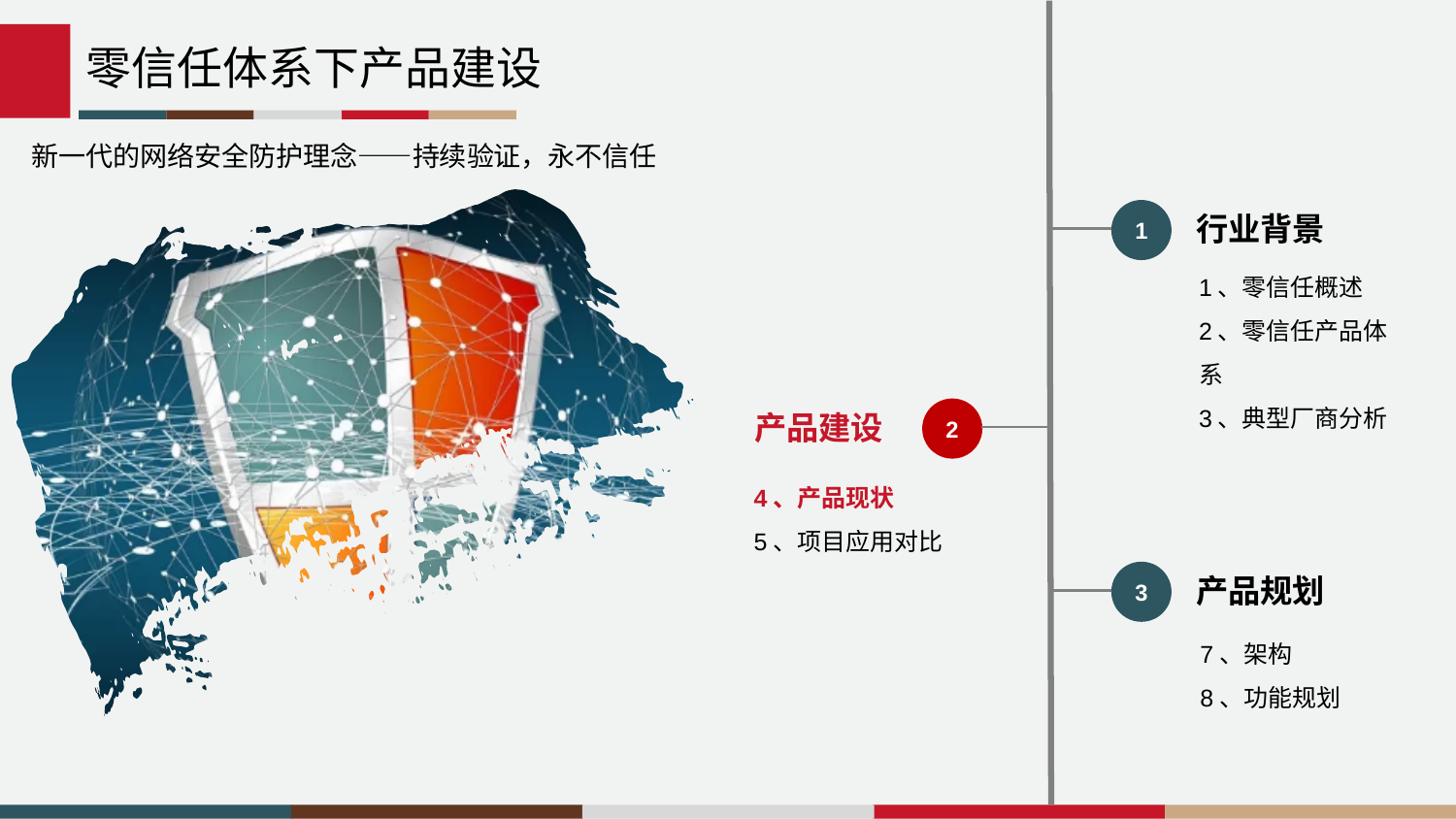

ImpTraceLabele7b36a6a063cb1856104ac76b244a51a@=
行业背景
1
1、零信任概述
2、零信任产品体系
3、典型厂商分析
产品建设
2
产品规划
3
7、架构
8、功能规划

零信任体系下产品建设

新一代的网络安全防护理念——持续验证，永不信任

4、产品现状
5、项目应用对比